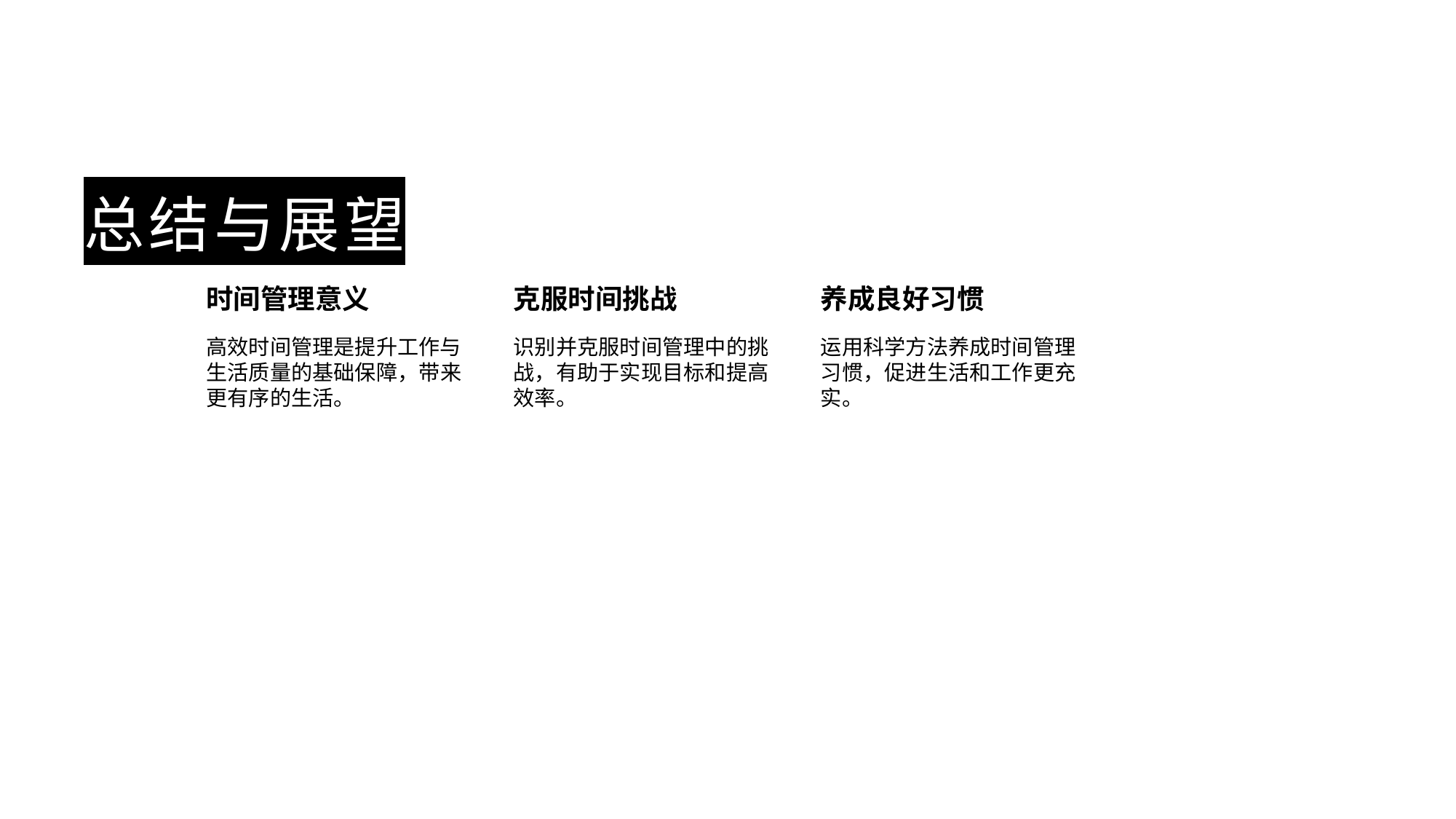

# 总结与展望
时间管理意义
高效时间管理是提升工作与生活质量的基础保障，带来更有序的生活。
克服时间挑战
识别并克服时间管理中的挑战，有助于实现目标和提高效率。
养成良好习惯
运用科学方法养成时间管理习惯，促进生活和工作更充实。